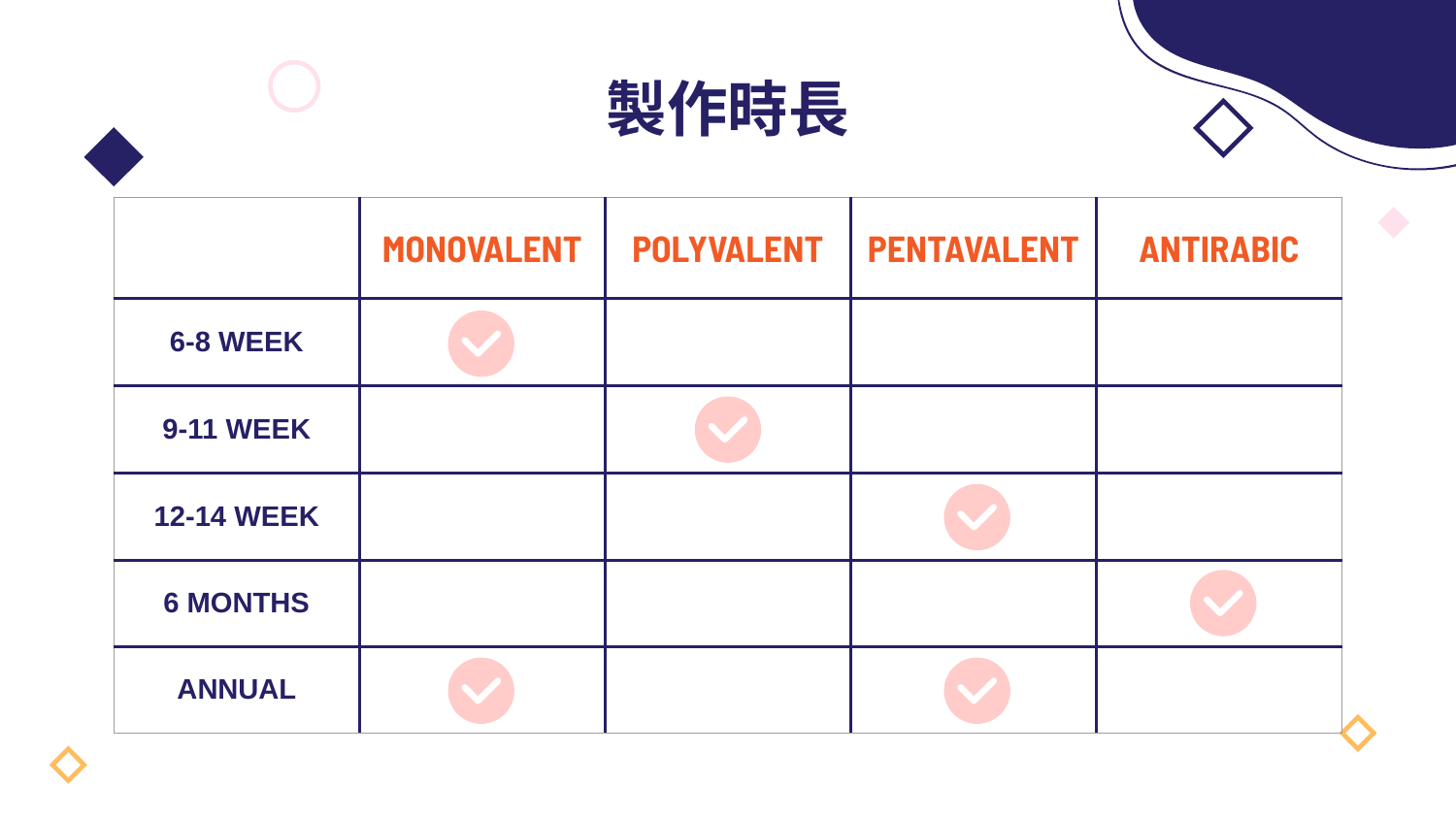

# 製作時長
|  | MONOVALENT | POLYVALENT | PENTAVALENT | ANTIRABIC |
| --- | --- | --- | --- | --- |
| 6-8 WEEK |  |  |  |  |
| 9-11 WEEK |  |  |  |  |
| 12-14 WEEK |  |  |  |  |
| 6 MONTHS |  |  |  |  |
| ANNUAL |  |  |  |  |